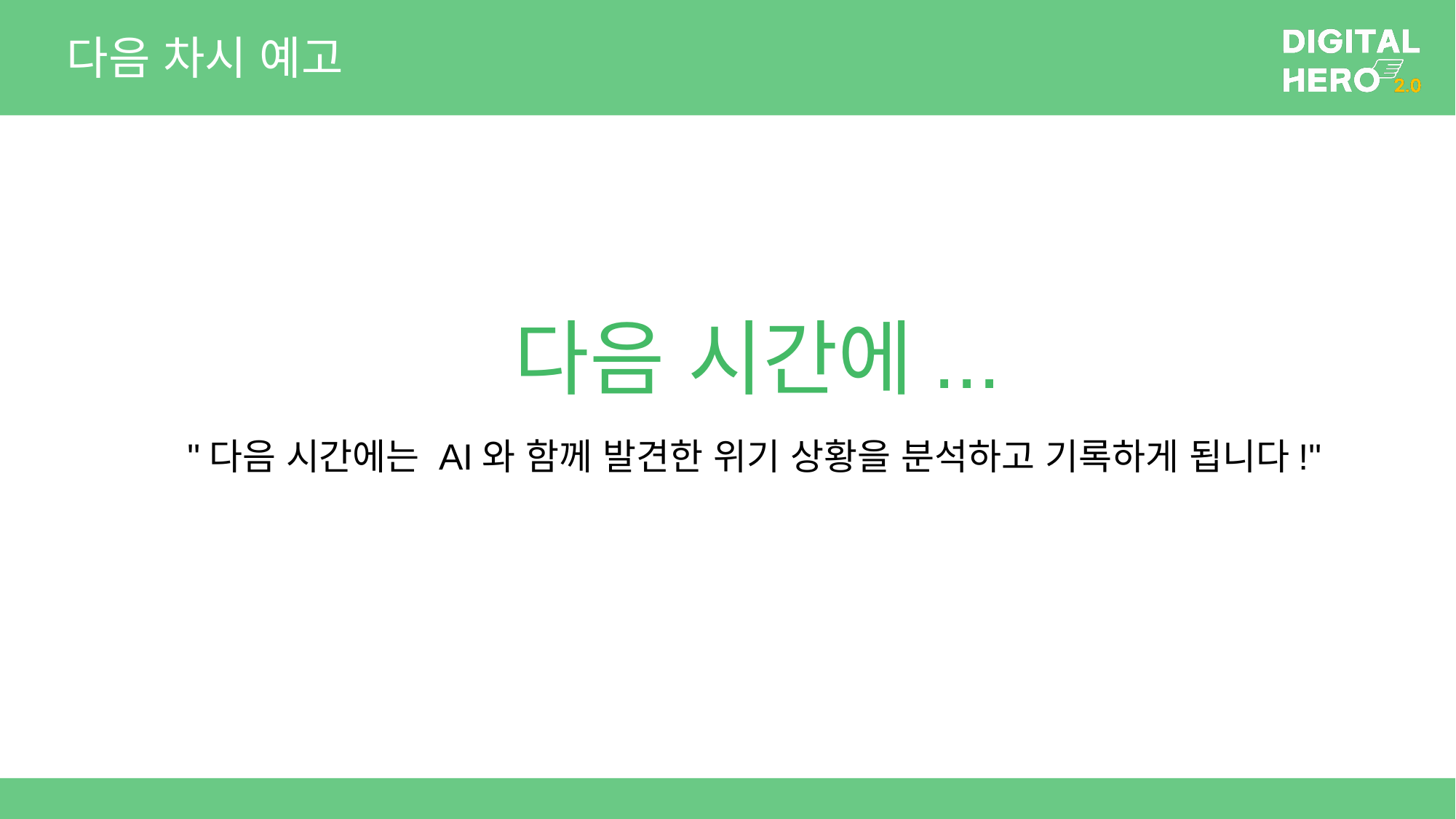

# 다음 차시 예고
다음 시간에...
 "다음 시간에는 AI와 함께 발견한 위기 상황을 분석하고 기록하게 됩니다!"